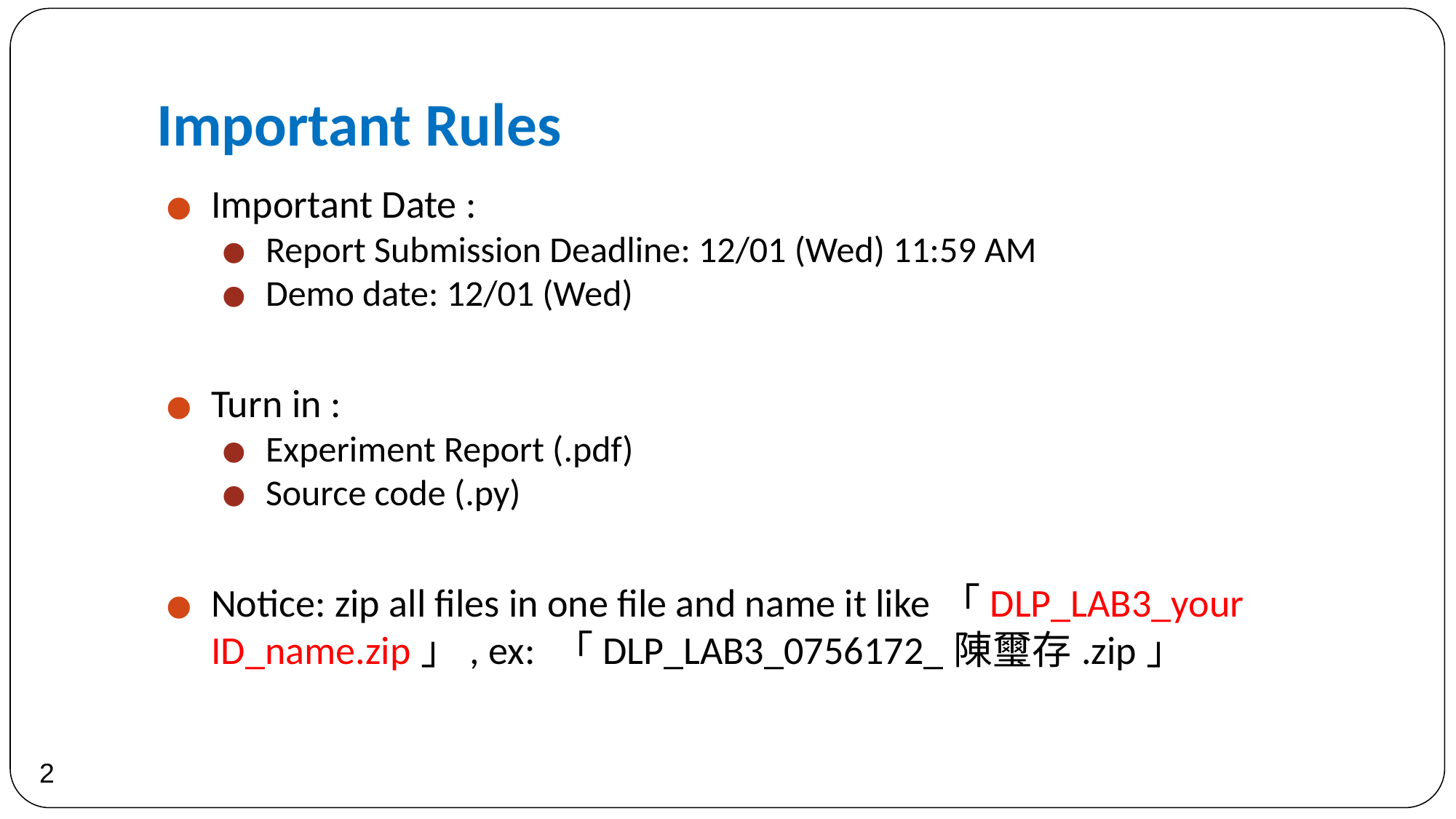

# Important Rules
Important Date :
Report Submission Deadline: 12/01 (Wed) 11:59 AM
Demo date: 12/01 (Wed)

Turn in :
Experiment Report (.pdf)
Source code (.py)

Notice: zip all files in one file and name it like「DLP_LAB3_your ID_name.zip」, ex: 「DLP_LAB3_0756172_陳璽存.zip」